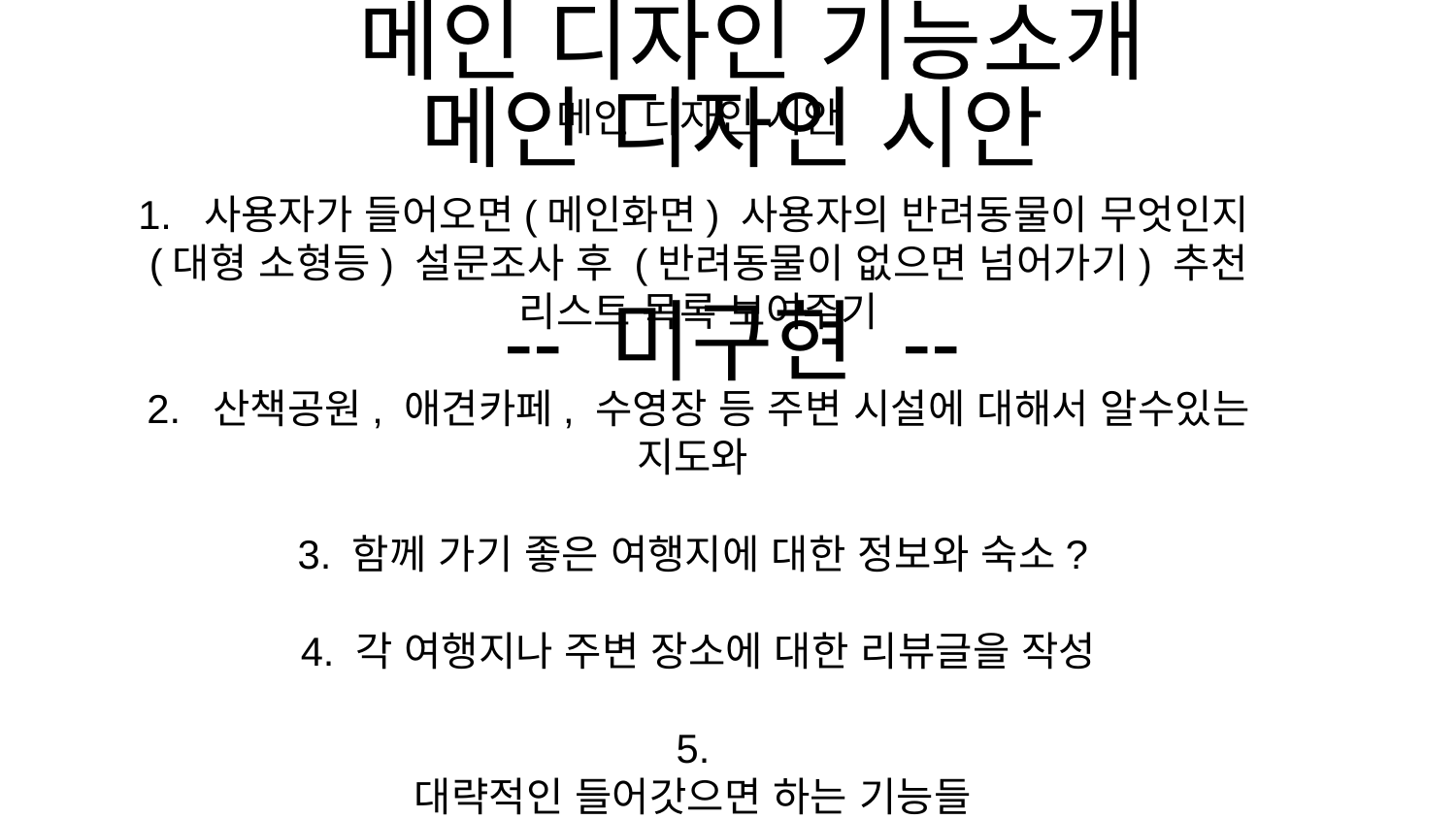

# 메인 디자인 기능소개
메인 디자인 시안
-- 미구현 --
메인 디자인 시안
1.  사용자가 들어오면(메인화면) 사용자의 반려동물이 무엇인지(대형 소형등) 설문조사 후 (반려동물이 없으면 넘어가기) 추천 리스트 목록 보여주기
2.  산책공원, 애견카페, 수영장 등 주변 시설에 대해서 알수있는 지도와
3. 함께 가기 좋은 여행지에 대한 정보와 숙소?
4. 각 여행지나 주변 장소에 대한 리뷰글을 작성
5.
대략적인 들어갓으면 하는 기능들